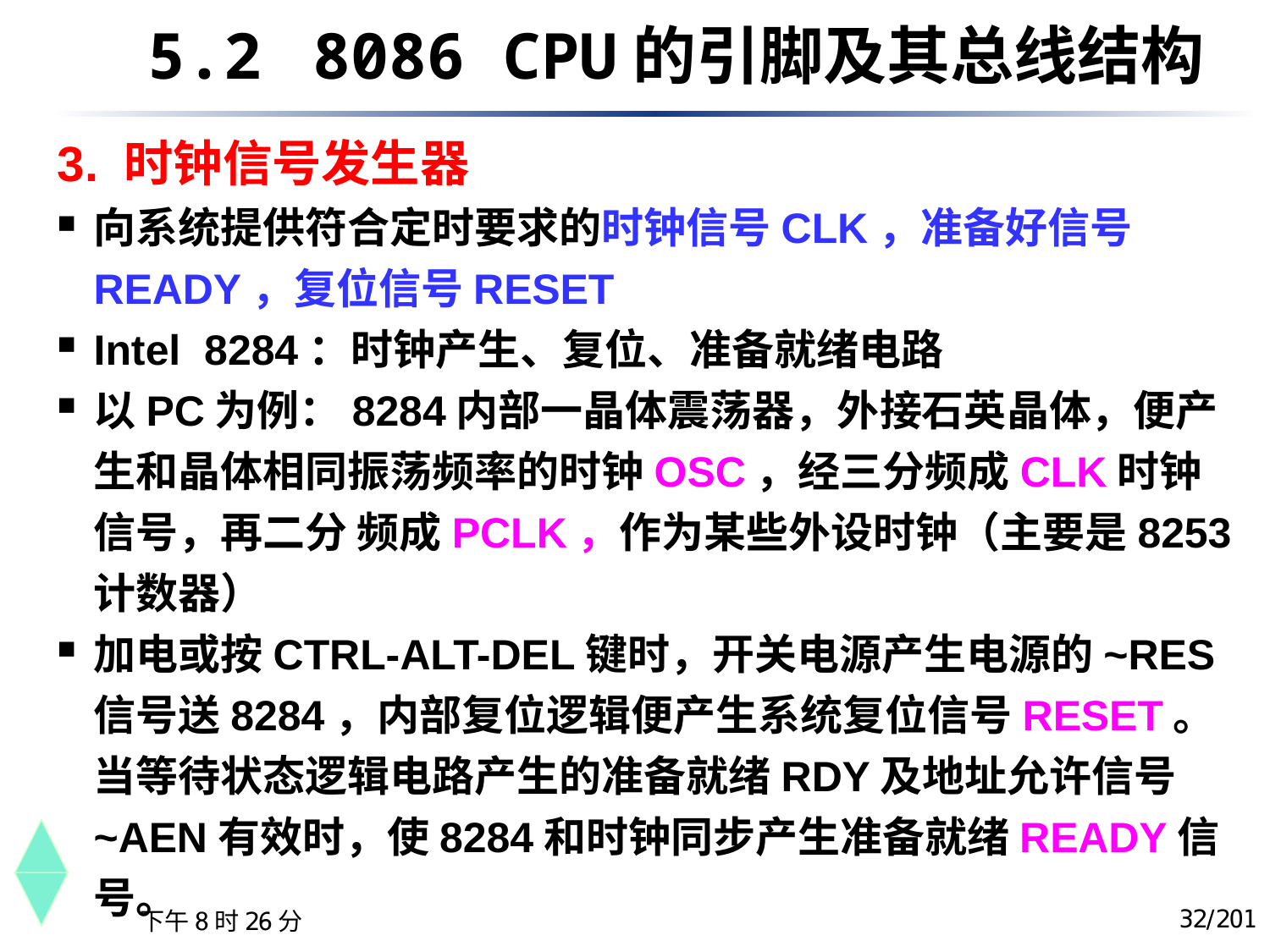

5.2	 8086 CPU的引脚及其总线结构
3. 时钟信号发生器
向系统提供符合定时要求的时钟信号CLK，准备好信号READY，复位信号RESET
Intel  8284：时钟产生、复位、准备就绪电路
以PC为例：8284内部一晶体震荡器，外接石英晶体，便产生和晶体相同振荡频率的时钟OSC，经三分频成CLK时钟信号，再二分 频成PCLK，作为某些外设时钟（主要是8253计数器）
加电或按CTRL-ALT-DEL键时，开关电源产生电源的~RES信号送8284，内部复位逻辑便产生系统复位信号RESET。当等待状态逻辑电路产生的准备就绪RDY及地址允许信号~AEN有效时，使8284和时钟同步产生准备就绪READY信号。
32/201
下午8时26分